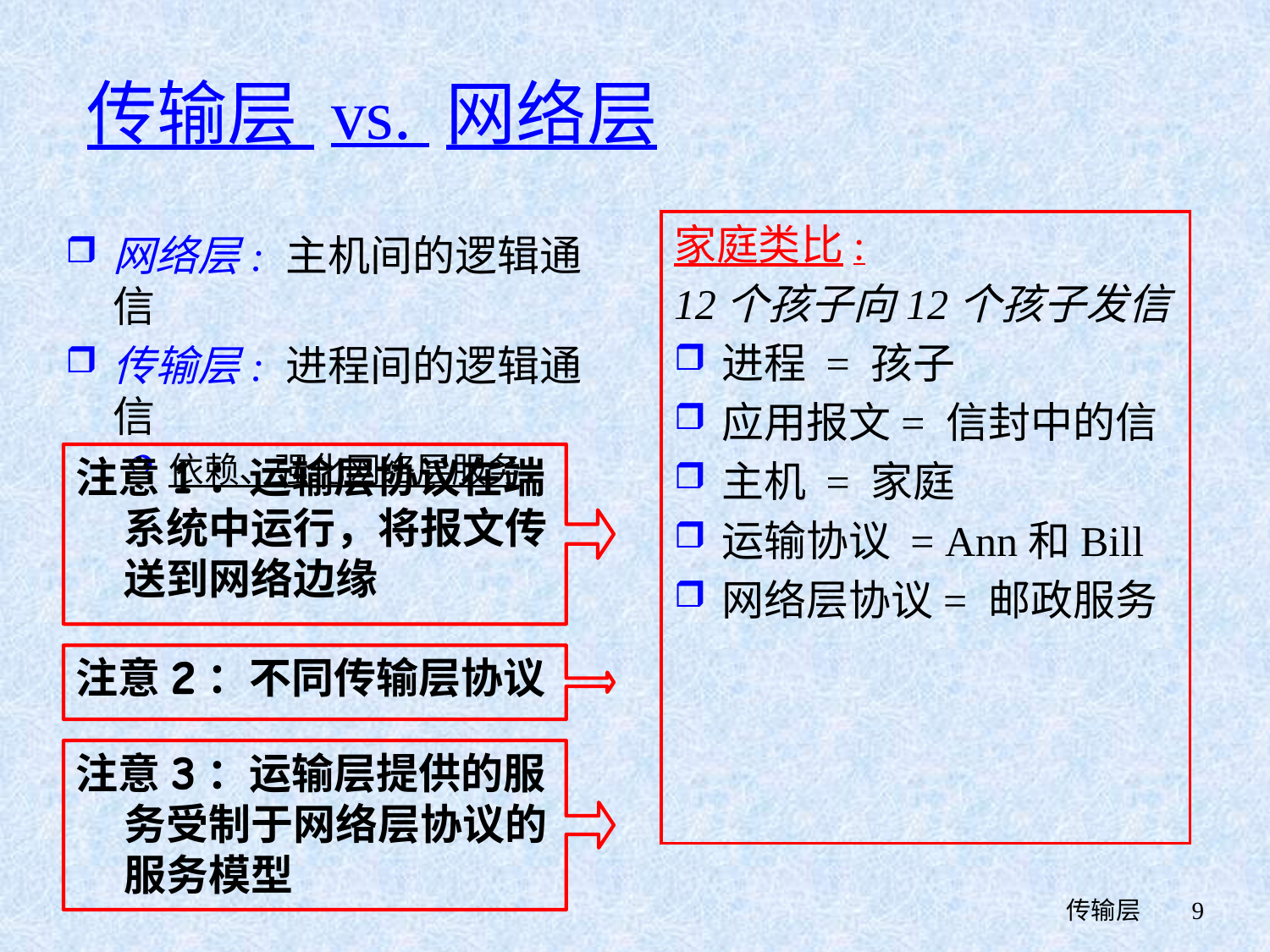

# 传输层 vs. 网络层
家庭类比:
12个孩子向12个孩子发信
进程 = 孩子
应用报文= 信封中的信
主机 = 家庭
运输协议 = Ann和Bill
网络层协议= 邮政服务

网络层: 主机间的逻辑通信
传输层: 进程间的逻辑通信
依赖、强化网络层服务
注意1：运输层协议在端系统中运行，将报文传送到网络边缘

注意2：不同传输层协议

注意3：运输层提供的服务受制于网络层协议的服务模型

 传输层
9